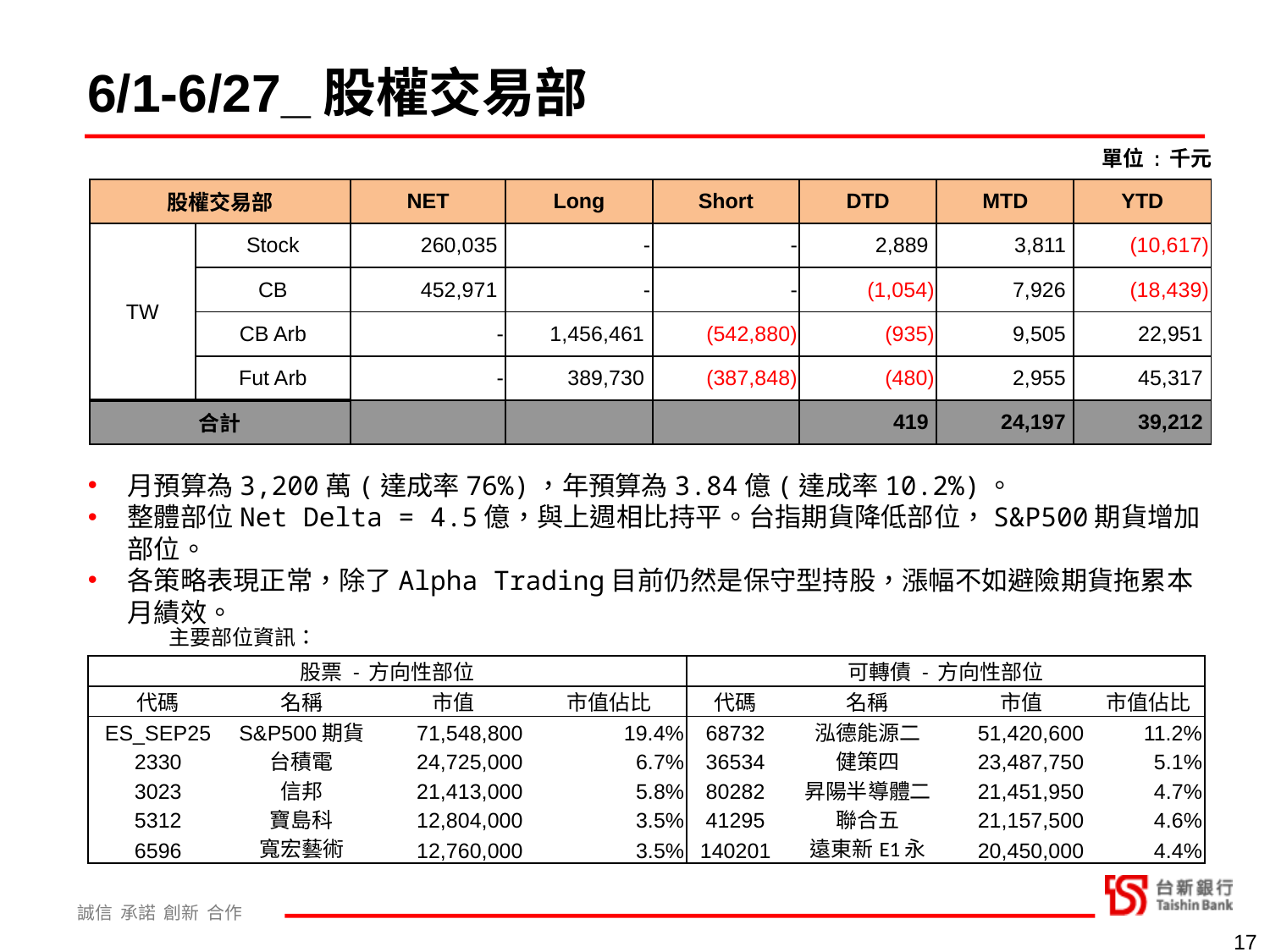

6/1-6/27_股權交易部
單位 : 千元
| 股權交易部 |  | NET | Long | Short | DTD | MTD | YTD |
| --- | --- | --- | --- | --- | --- | --- | --- |
| TW | Stock | 260,035 | - | - | 2,889 | 3,811 | (10,617) |
|  | CB | 452,971 | - | - | (1,054) | 7,926 | (18,439) |
|  | CB Arb | - | 1,456,461 | (542,880) | (935) | 9,505 | 22,951 |
|  | Fut Arb | - | 389,730 | (387,848) | (480) | 2,955 | 45,317 |
| 合計 |  |  |  |  | 419 | 24,197 | 39,212 |
月預算為3,200萬(達成率76%)，年預算為3.84億(達成率10.2%)。
整體部位Net Delta = 4.5億，與上週相比持平。台指期貨降低部位，S&P500期貨增加部位。
各策略表現正常，除了Alpha Trading目前仍然是保守型持股，漲幅不如避險期貨拖累本月績效。
主要部位資訊：
| 股票 - 方向性部位 |  |  |  | 可轉債 - 方向性部位 |  |  |  |
| --- | --- | --- | --- | --- | --- | --- | --- |
| 代碼 | 名稱 | 市值 | 市值佔比 | 代碼 | 名稱 | 市值 | 市值佔比 |
| ES\_SEP25 | S&P500期貨 | 71,548,800 | 19.4% | 68732 | 泓德能源二 | 51,420,600 | 11.2% |
| 2330 | 台積電 | 24,725,000 | 6.7% | 36534 | 健策四 | 23,487,750 | 5.1% |
| 3023 | 信邦 | 21,413,000 | 5.8% | 80282 | 昇陽半導體二 | 21,451,950 | 4.7% |
| 5312 | 寶島科 | 12,804,000 | 3.5% | 41295 | 聯合五 | 21,157,500 | 4.6% |
| 6596 | 寬宏藝術 | 12,760,000 | 3.5% | 140201 | 遠東新E1永 | 20,450,000 | 4.4% |
17